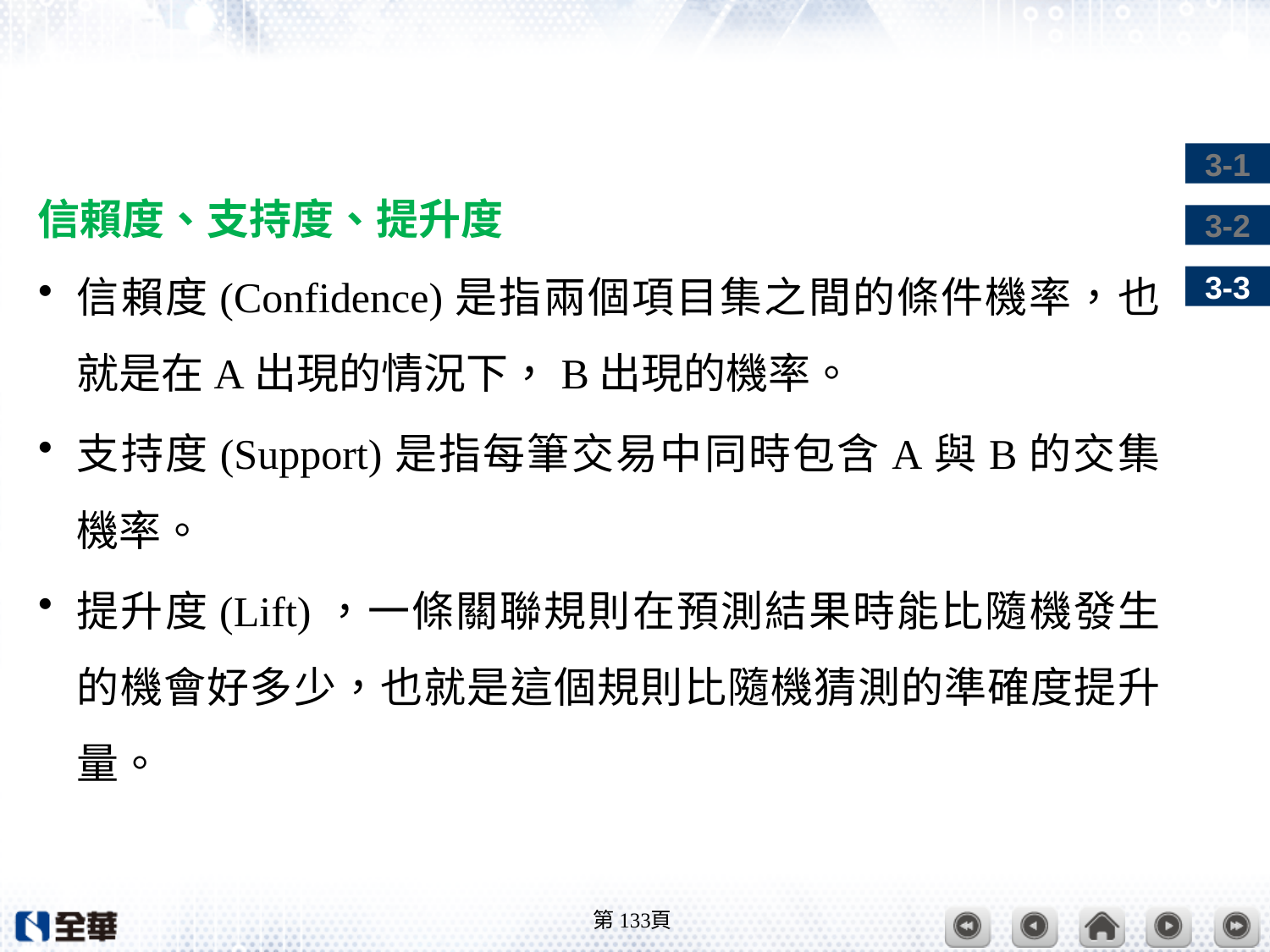

#
信賴度、支持度、提升度
信賴度(Confidence)是指兩個項目集之間的條件機率，也就是在A出現的情況下，B出現的機率。
支持度(Support)是指每筆交易中同時包含A與B的交集機率。
提升度(Lift)，一條關聯規則在預測結果時能比隨機發生的機會好多少，也就是這個規則比隨機猜測的準確度提升量。